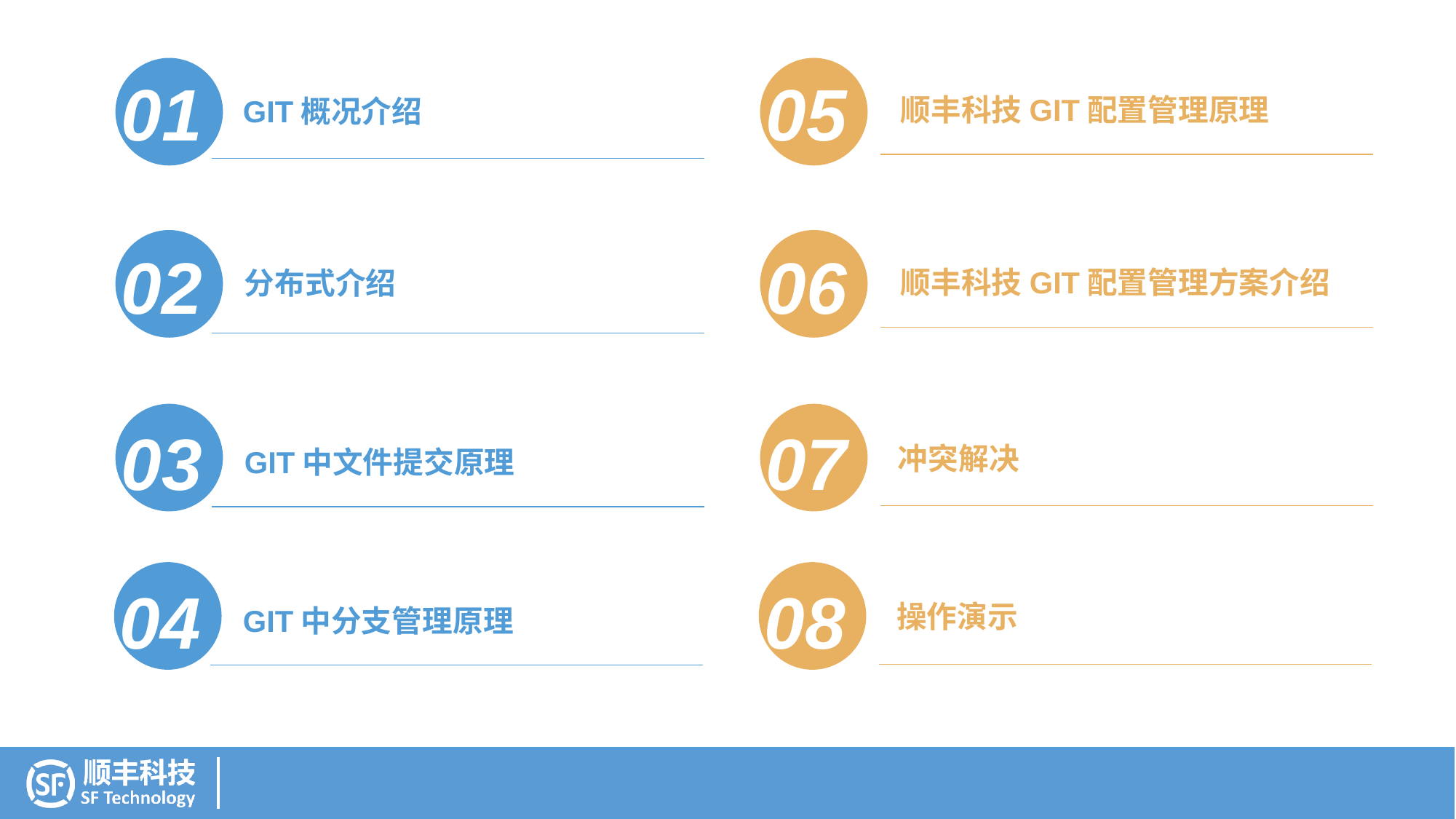

01
05
顺丰科技GIT配置管理原理
GIT概况介绍

02
06
顺丰科技GIT配置管理方案介绍
分布式介绍

03
07
冲突解决
GIT中文件提交原理

04
08
操作演示
GIT中分支管理原理